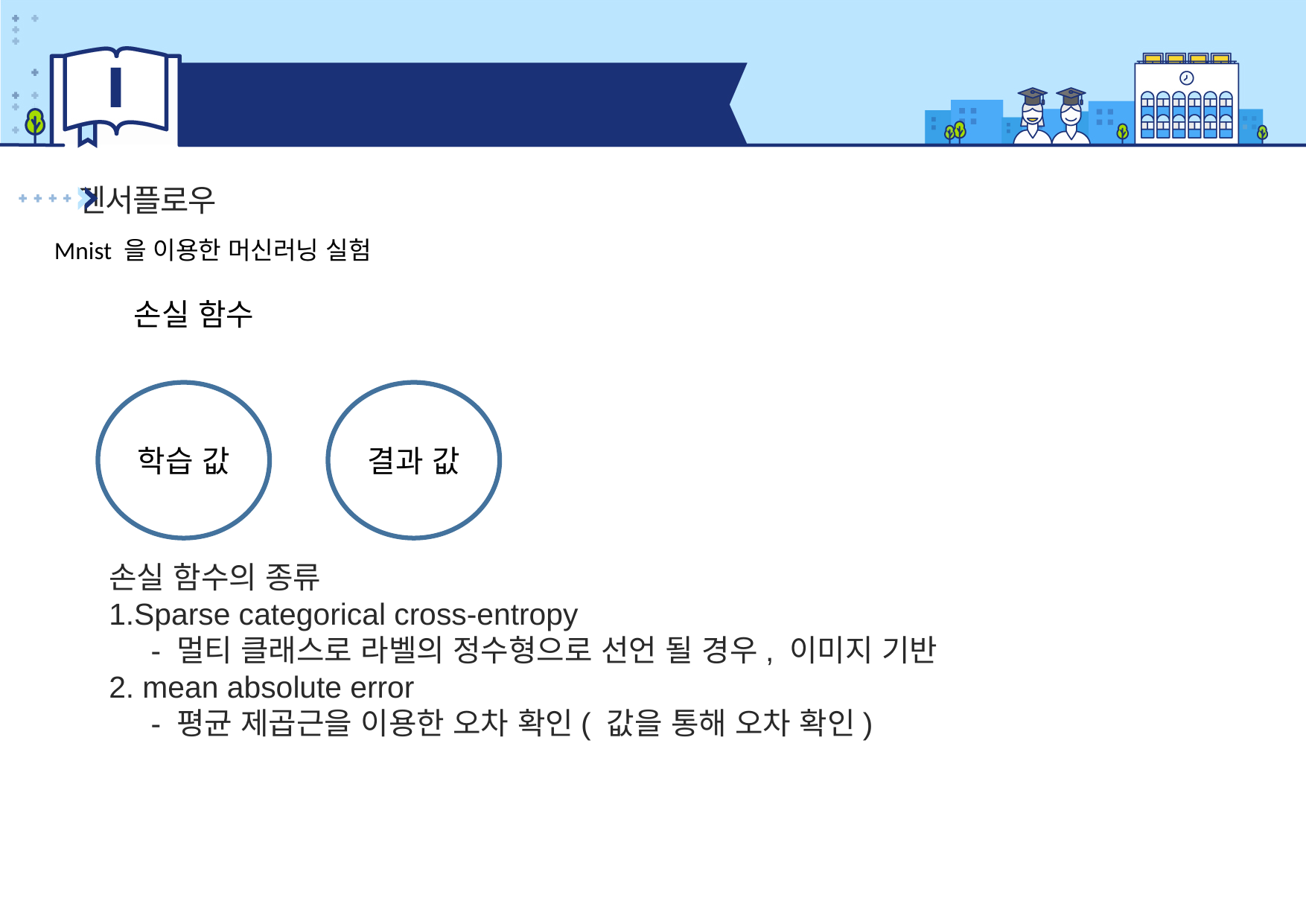

Ⅰ
텐서플로우
텐서플로우

Mnist 을 이용한 머신러닝 실험
손실 함수
학습 값
결과 값
손실 함수의 종류
Sparse categorical cross-entropy
     - 멀티 클래스로 라벨의 정수형으로 선언 될 경우, 이미지 기반
 mean absolute error
     - 평균 제곱근을 이용한 오차 확인( 값을 통해 오차 확인)